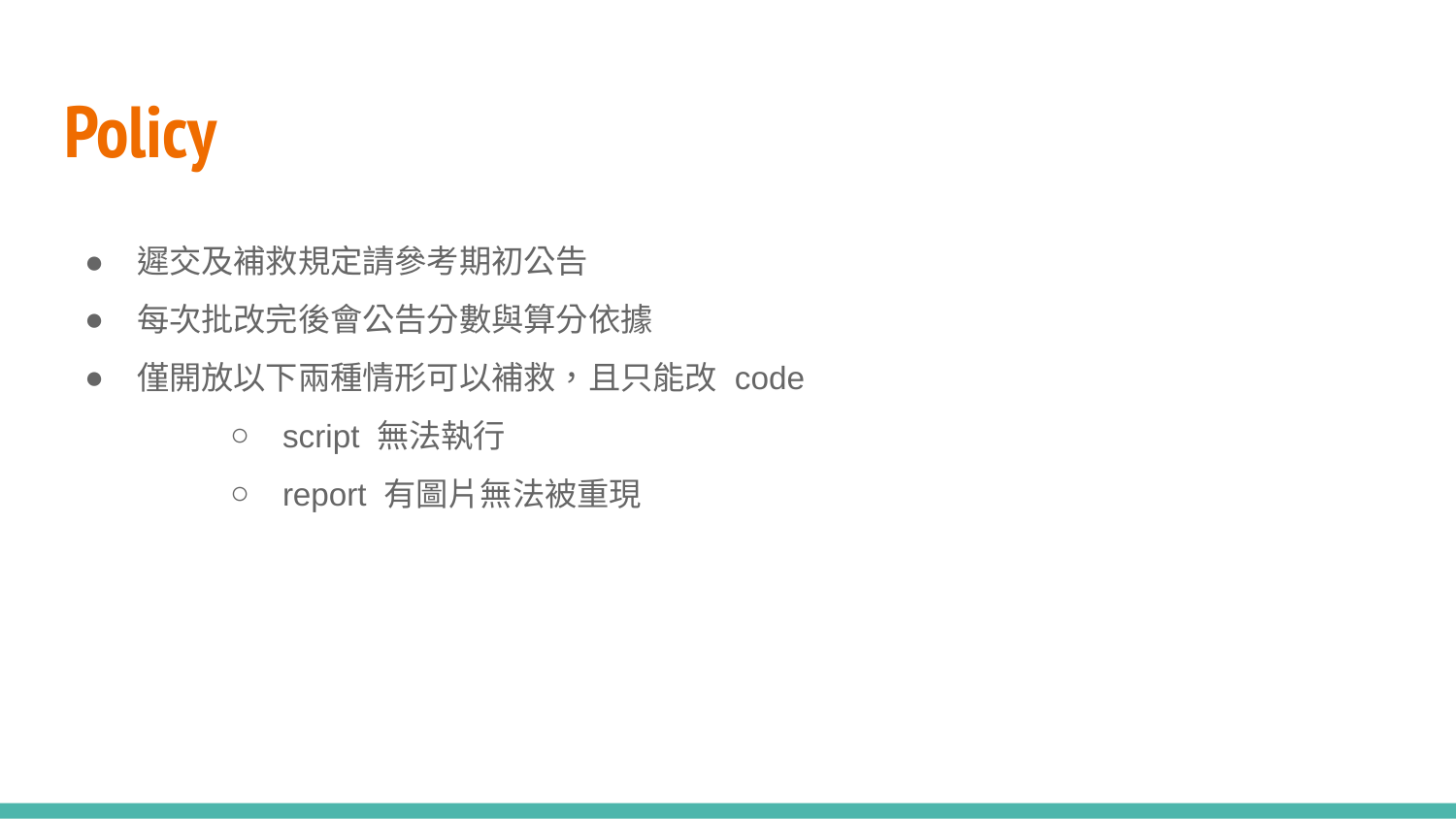

# Policy
遲交及補救規定請參考期初公告
每次批改完後會公告分數與算分依據
僅開放以下兩種情形可以補救，且只能改 code
script 無法執行
report 有圖片無法被重現